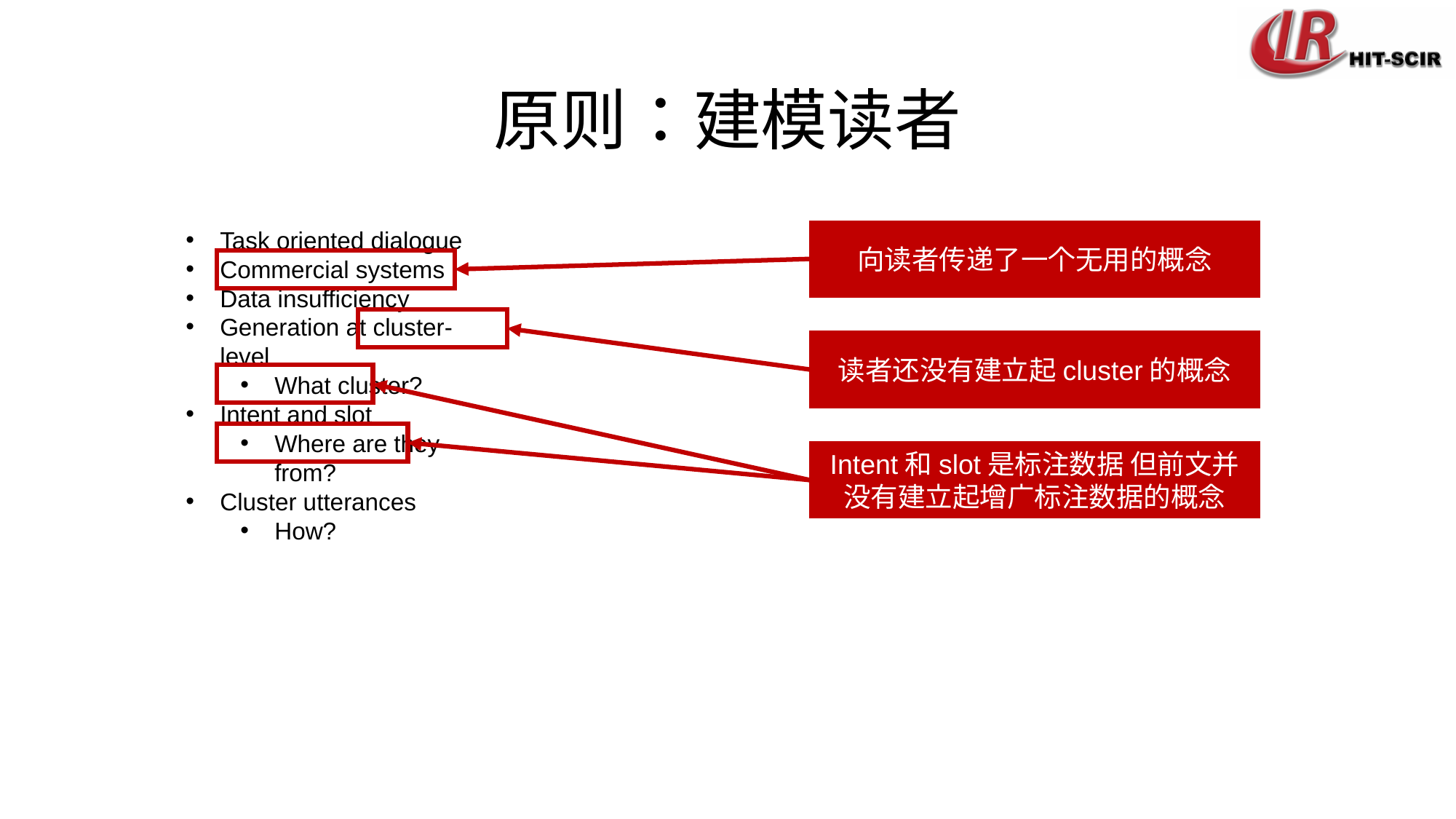

# 原则：建模读者
Task oriented dialogue
Commercial systems
Data insufficiency
Generation at cluster-level
What cluster?
Intent and slot
Where are they from?
Cluster utterances
How?
向读者传递了一个无用的概念

读者还没有建立起cluster的概念

Intent和slot是标注数据 但前文并没有建立起增广标注数据的概念